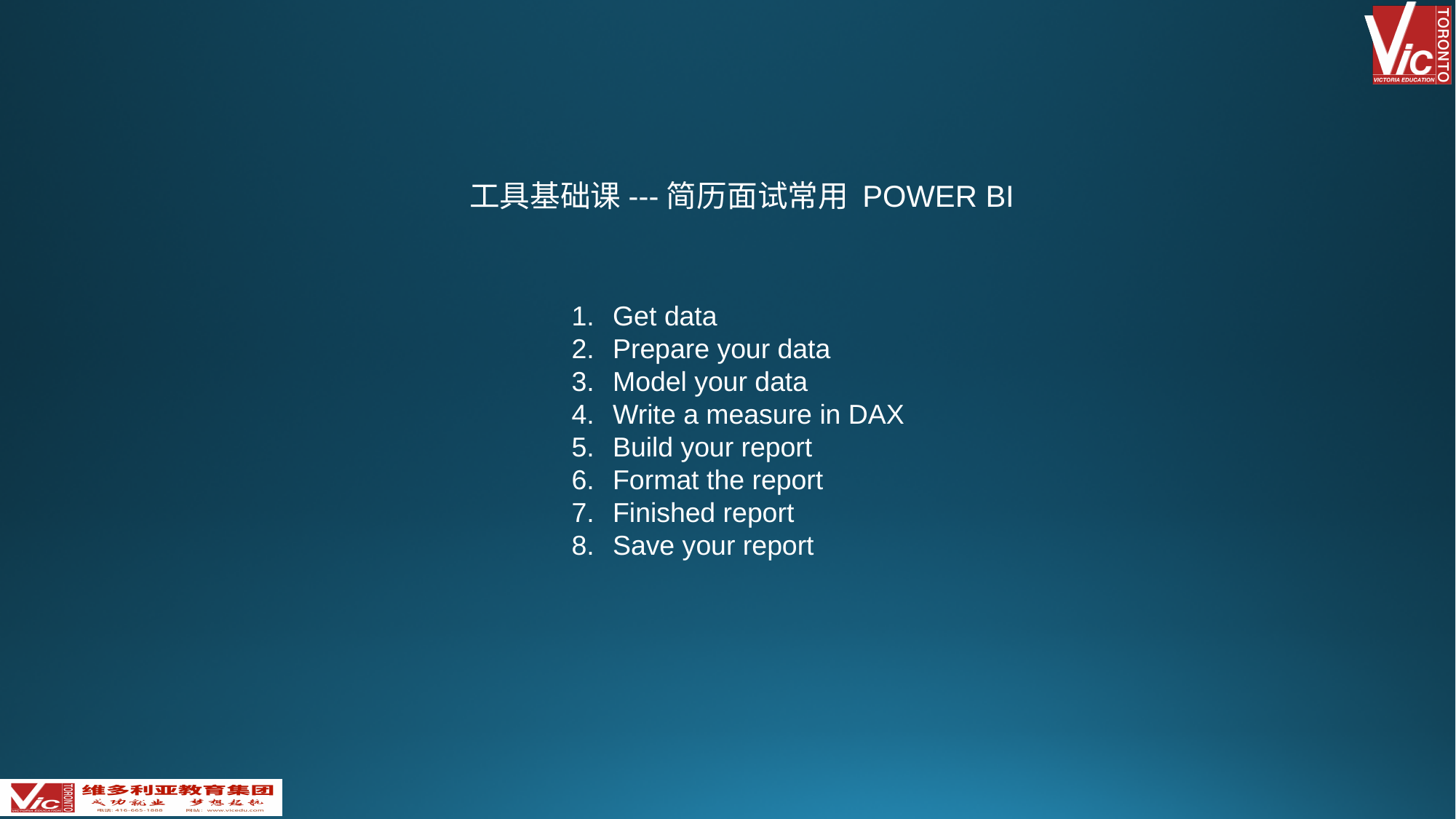

工具基础课---简历面试常用 POWER BI
Get data
Prepare your data
Model your data
Write a measure in DAX
Build your report
Format the report
Finished report
Save your report